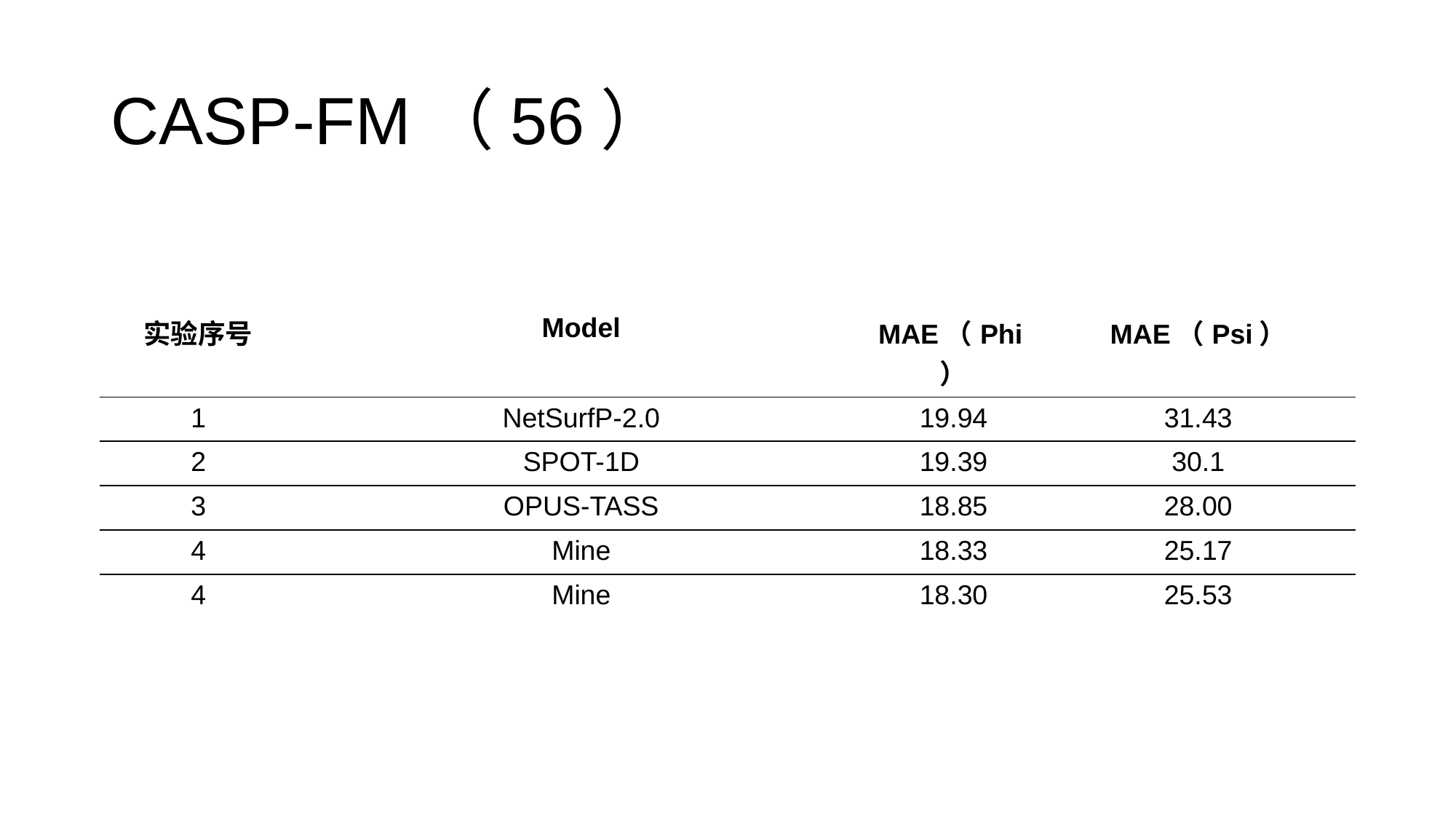

# CASP-FM（56）
| 实验序号 | Model | MAE（Phi） | MAE（Psi） |
| --- | --- | --- | --- |
| 1 | NetSurfP-2.0 | 19.94 | 31.43 |
| 2 | SPOT-1D | 19.39 | 30.1 |
| 3 | OPUS-TASS | 18.85 | 28.00 |
| 4 | Mine | 18.33 | 25.17 |
| 4 | Mine | 18.30 | 25.53 |